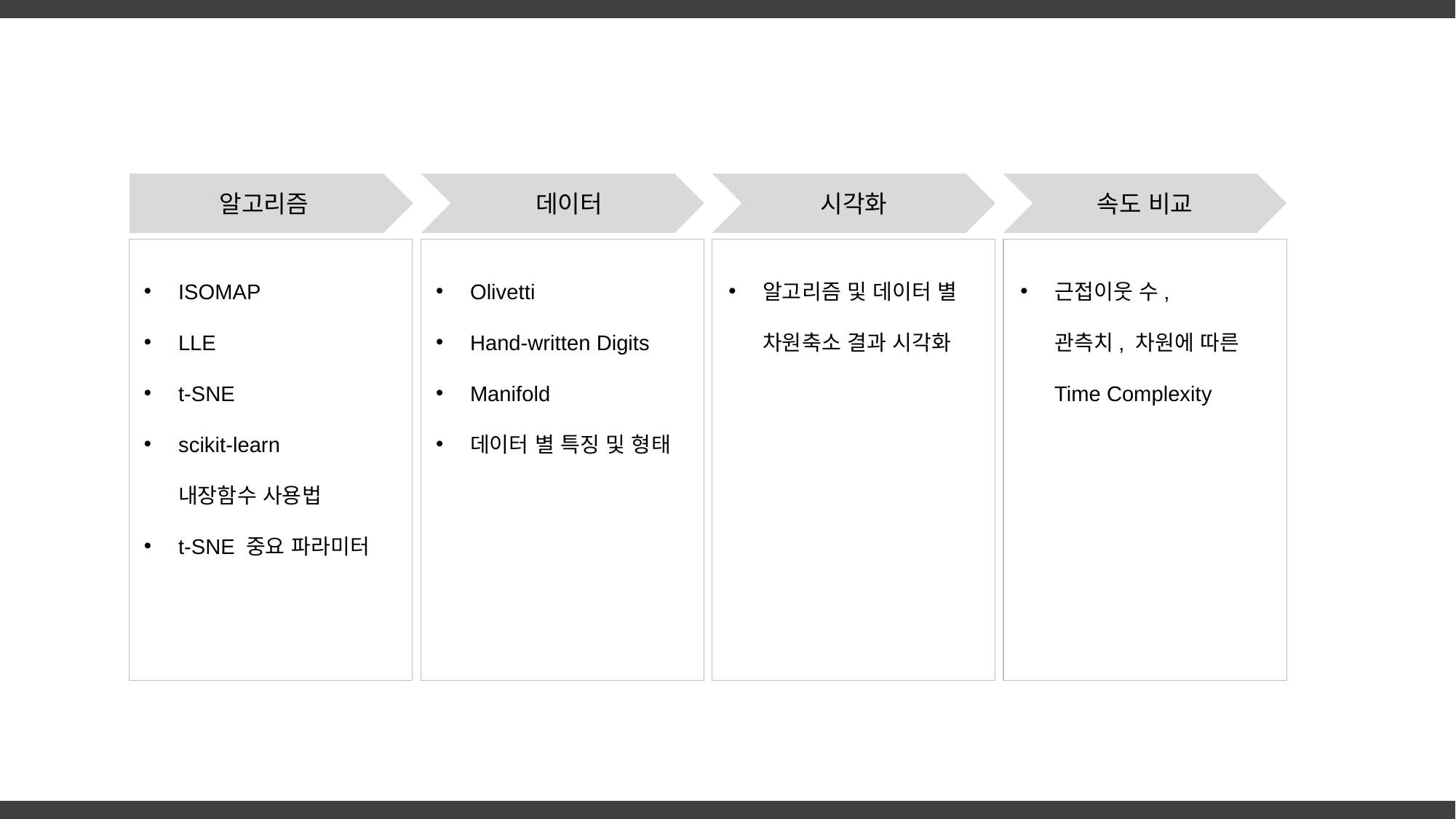

데이터
시각화
속도 비교
알고리즘

ISOMAP
LLE
t-SNE
scikit-learn
내장함수 사용법
t-SNE 중요 파라미터
Olivetti
Hand-written Digits
Manifold
데이터 별 특징 및 형태
알고리즘 및 데이터 별
차원축소 결과 시각화
근접이웃 수,
관측치, 차원에 따른
Time Complexity
2014-2 Business Logistics Team Project